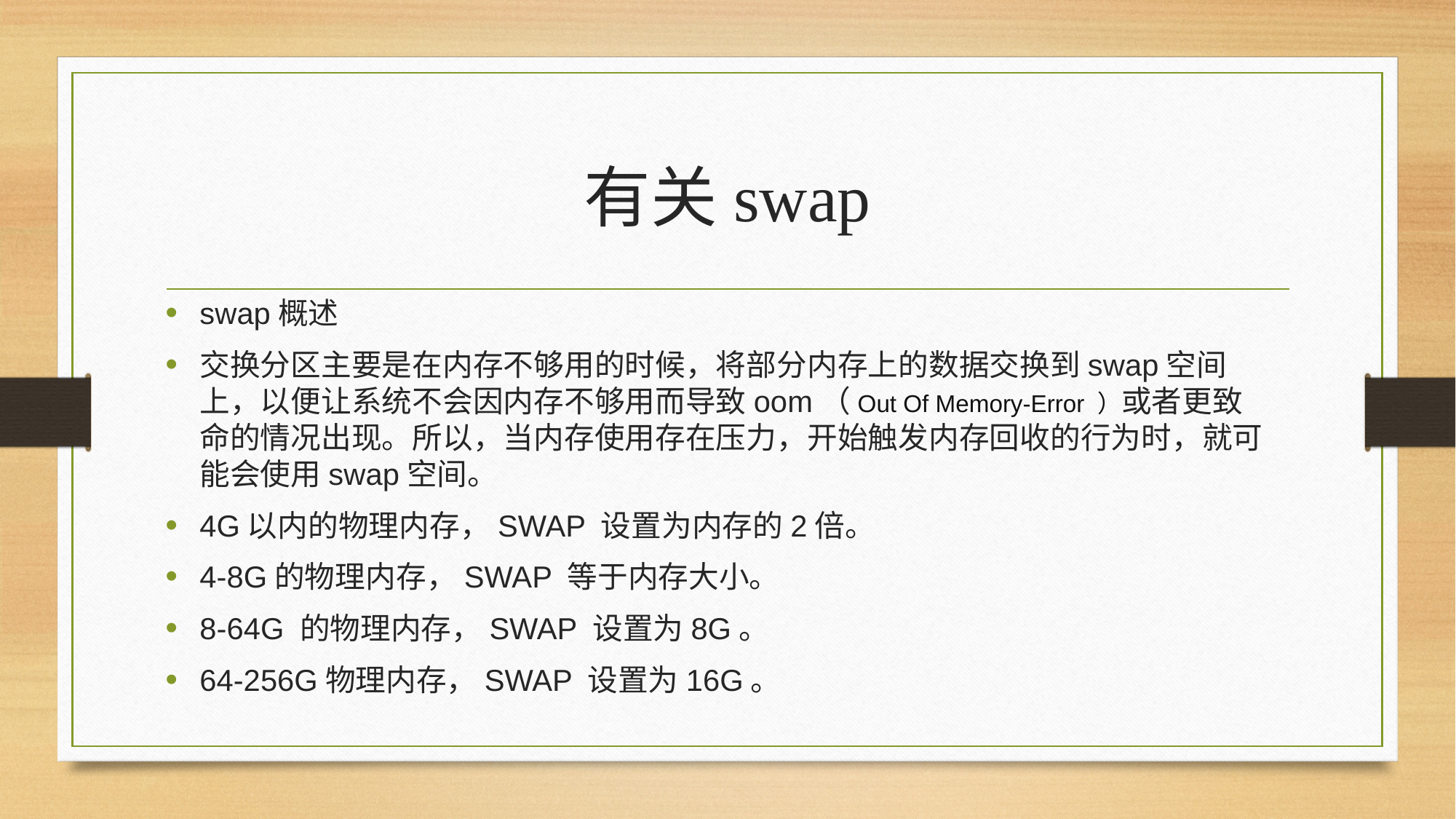

# 有关swap
swap概述
交换分区主要是在内存不够用的时候，将部分内存上的数据交换到swap空间上，以便让系统不会因内存不够用而导致oom（Out Of Memory-Error ）或者更致命的情况出现。所以，当内存使用存在压力，开始触发内存回收的行为时，就可能会使用swap空间。
4G以内的物理内存，SWAP 设置为内存的2倍。
4-8G的物理内存，SWAP 等于内存大小。
8-64G 的物理内存，SWAP 设置为8G。
64-256G物理内存，SWAP 设置为16G。